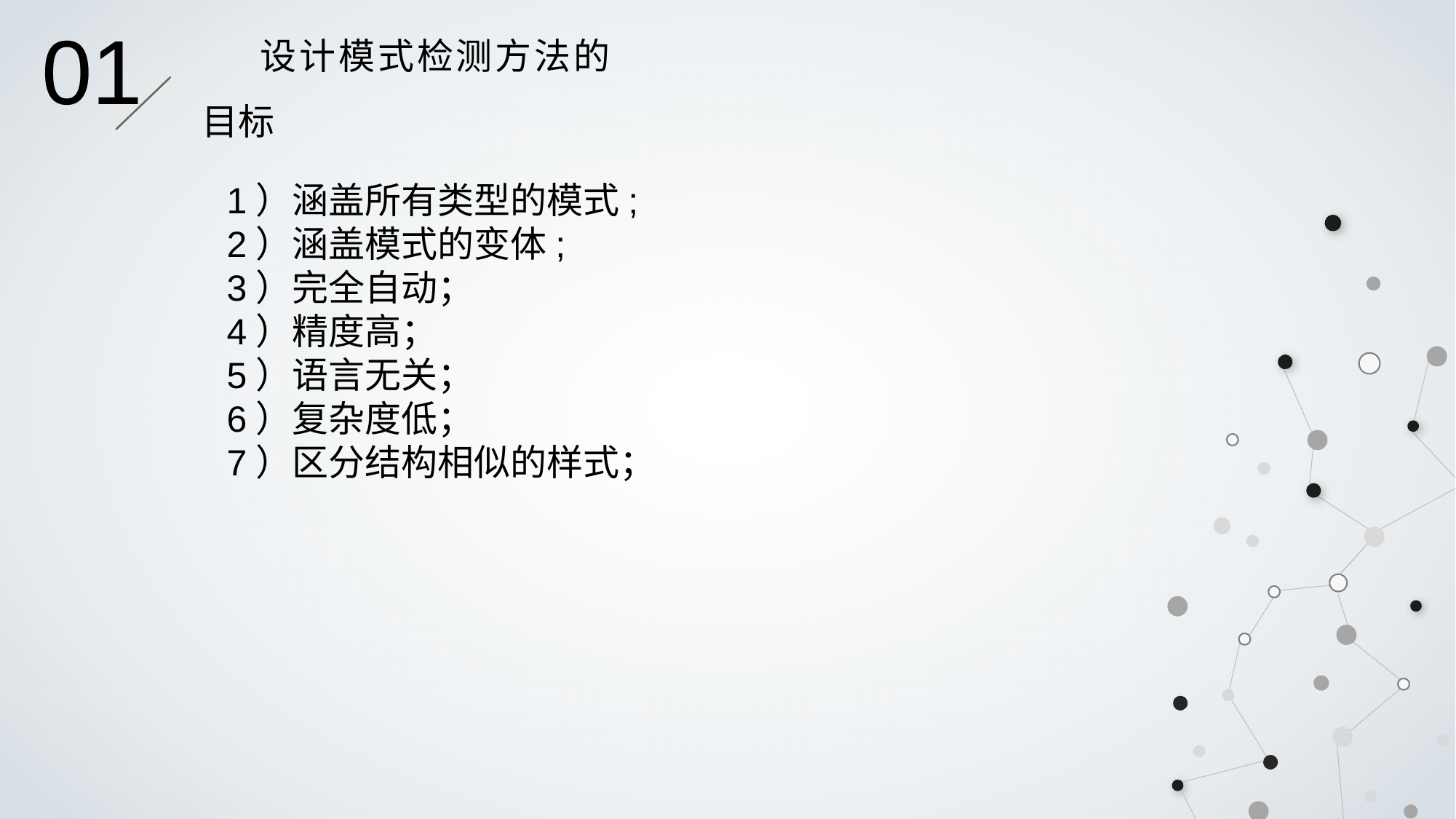

设计模式检测方法的目标
01
1）涵盖所有类型的模式;
2）涵盖模式的变体;
3）完全自动；
4）精度高；
5）语言无关；
6）复杂度低；
7）区分结构相似的样式；